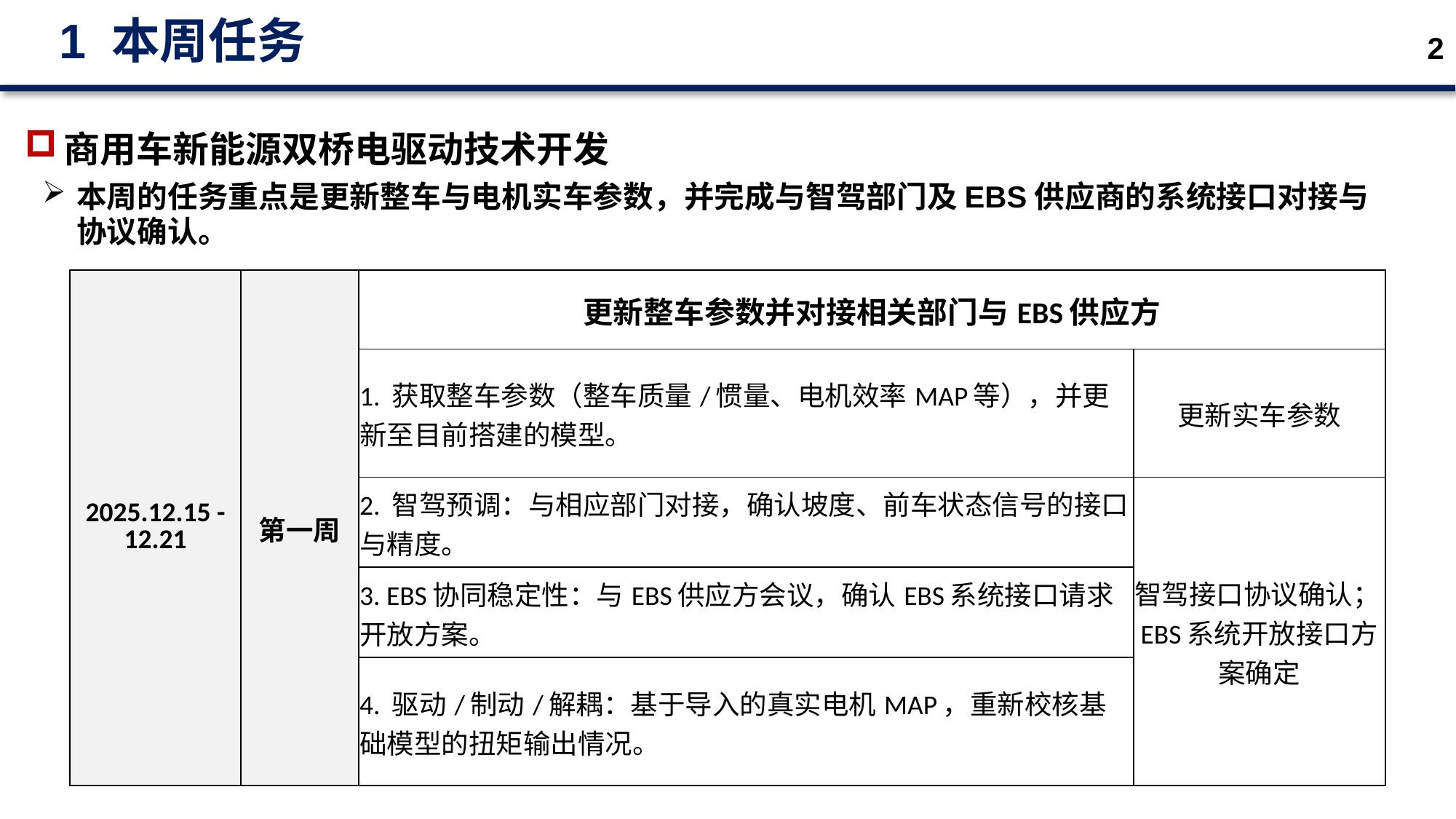

1 本周任务
2
商用车新能源双桥电驱动技术开发
本周的任务重点是更新整车与电机实车参数，并完成与智驾部门及EBS供应商的系统接口对接与协议确认。
| 2025.12.15 - 12.21 | 第一周 | 更新整车参数并对接相关部门与EBS供应方 |  |
| --- | --- | --- | --- |
|  |  | 1. 获取整车参数（整车质量/惯量、电机效率MAP等），并更新至目前搭建的模型。 | 更新实车参数 |
|  |  | 2. 智驾预调：与相应部门对接，确认坡度、前车状态信号的接口与精度。 | 智驾接口协议确认；EBS系统开放接口方案确定 |
|  |  | 3. EBS协同稳定性：与EBS供应方会议，确认EBS系统接口请求开放方案。 |  |
|  |  | 4. 驱动/制动/解耦：基于导入的真实电机MAP，重新校核基础模型的扭矩输出情况。 |  |